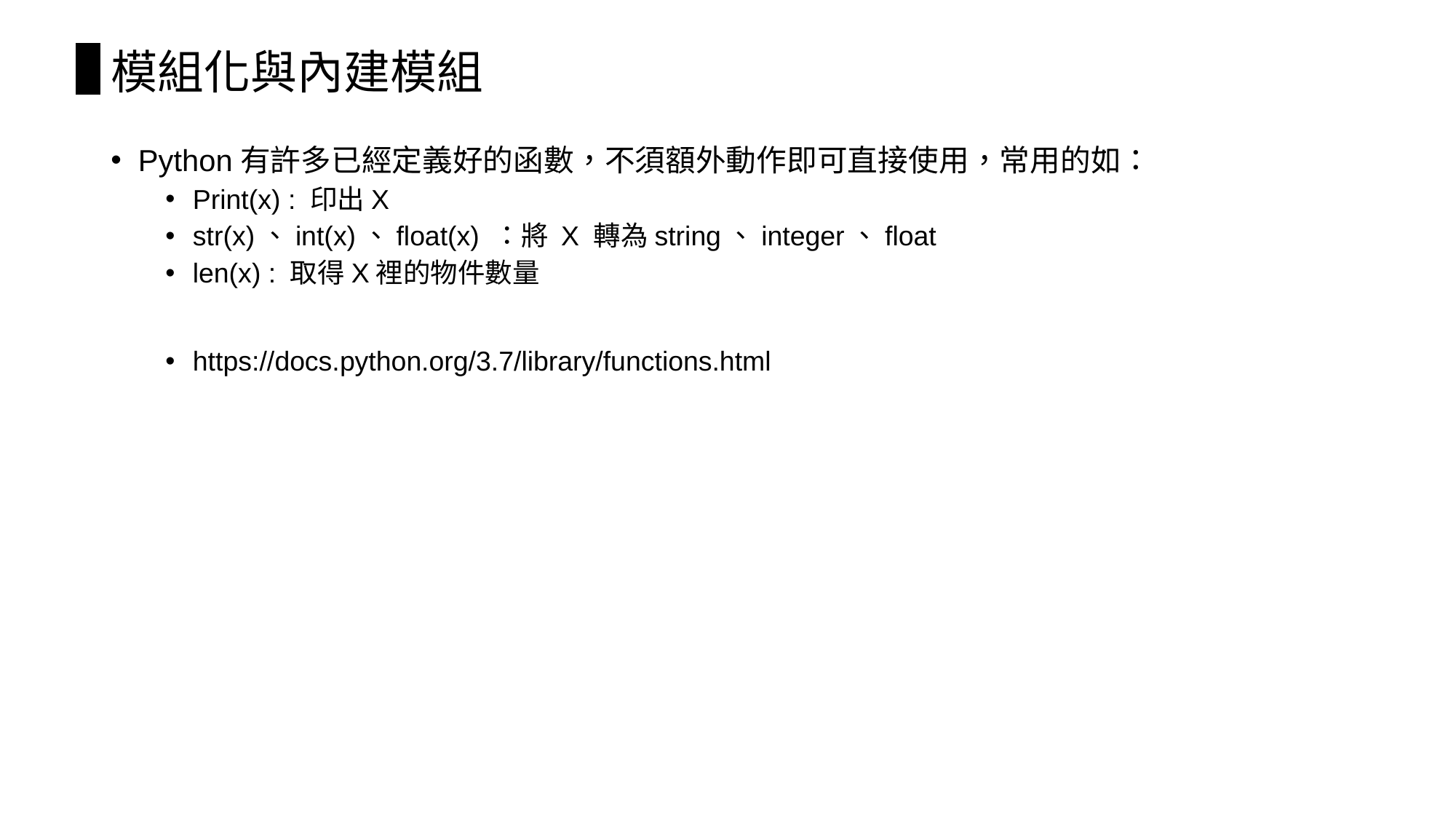

# 模組化與內建模組
Python有許多已經定義好的函數，不須額外動作即可直接使用，常用的如：
Print(x) : 印出X
str(x)、int(x)、float(x) ：將 X 轉為string、integer、float
len(x) : 取得X裡的物件數量

https://docs.python.org/3.7/library/functions.html